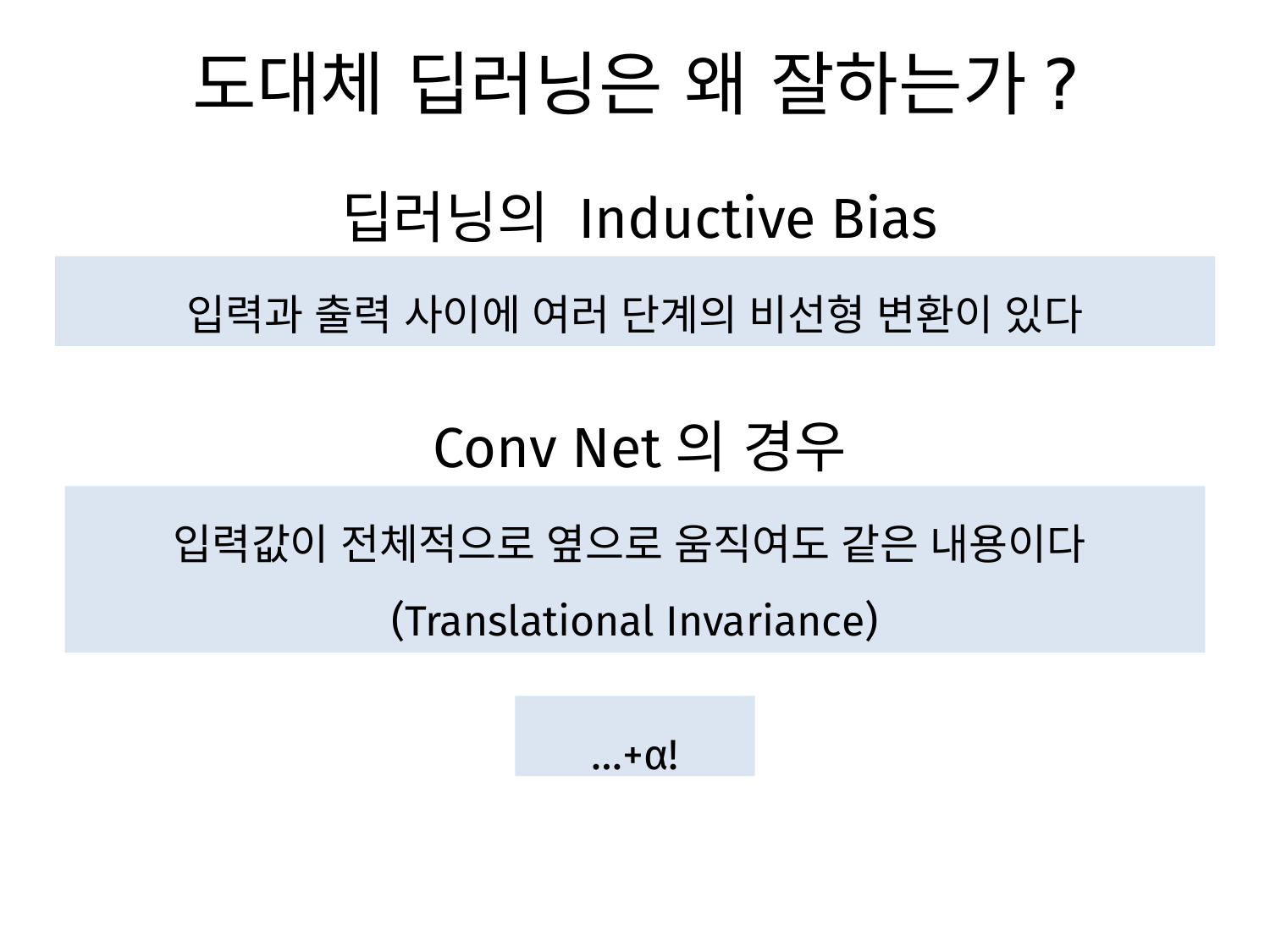

# 도대체 딥러닝은 왜 잘하는가?
딥러닝의 Inductive Bias
입력과 출력 사이에 여러 단계의 비선형 변환이 있다
Conv Net의 경우
입력값이 전체적으로 옆으로 움직여도 같은 내용이다(Translational Invariance)
…+α!